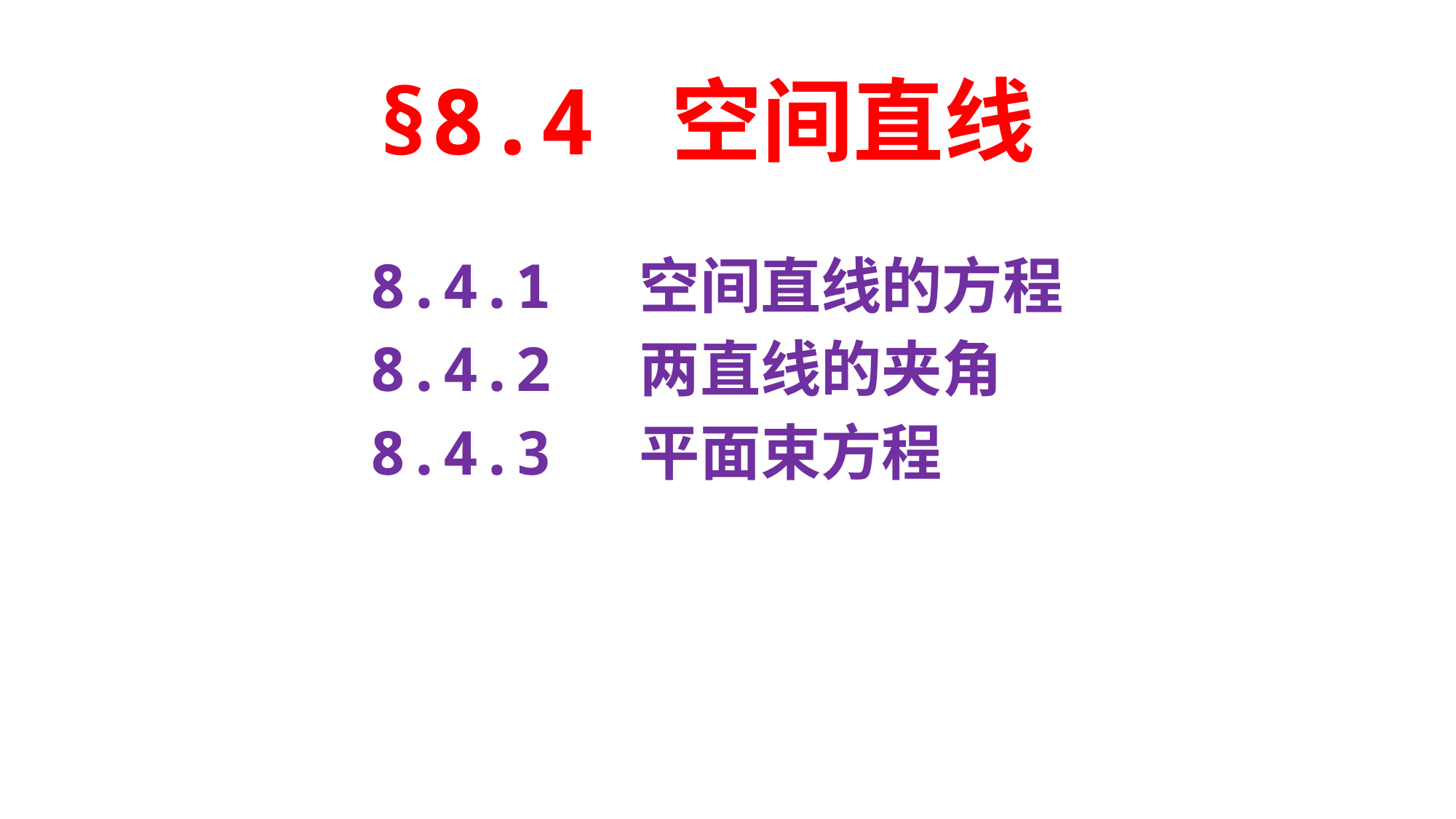

# §8.4 空间直线
8.4.1  空间直线的方程
8.4.2  两直线的夹角
8.4.3  平面束方程